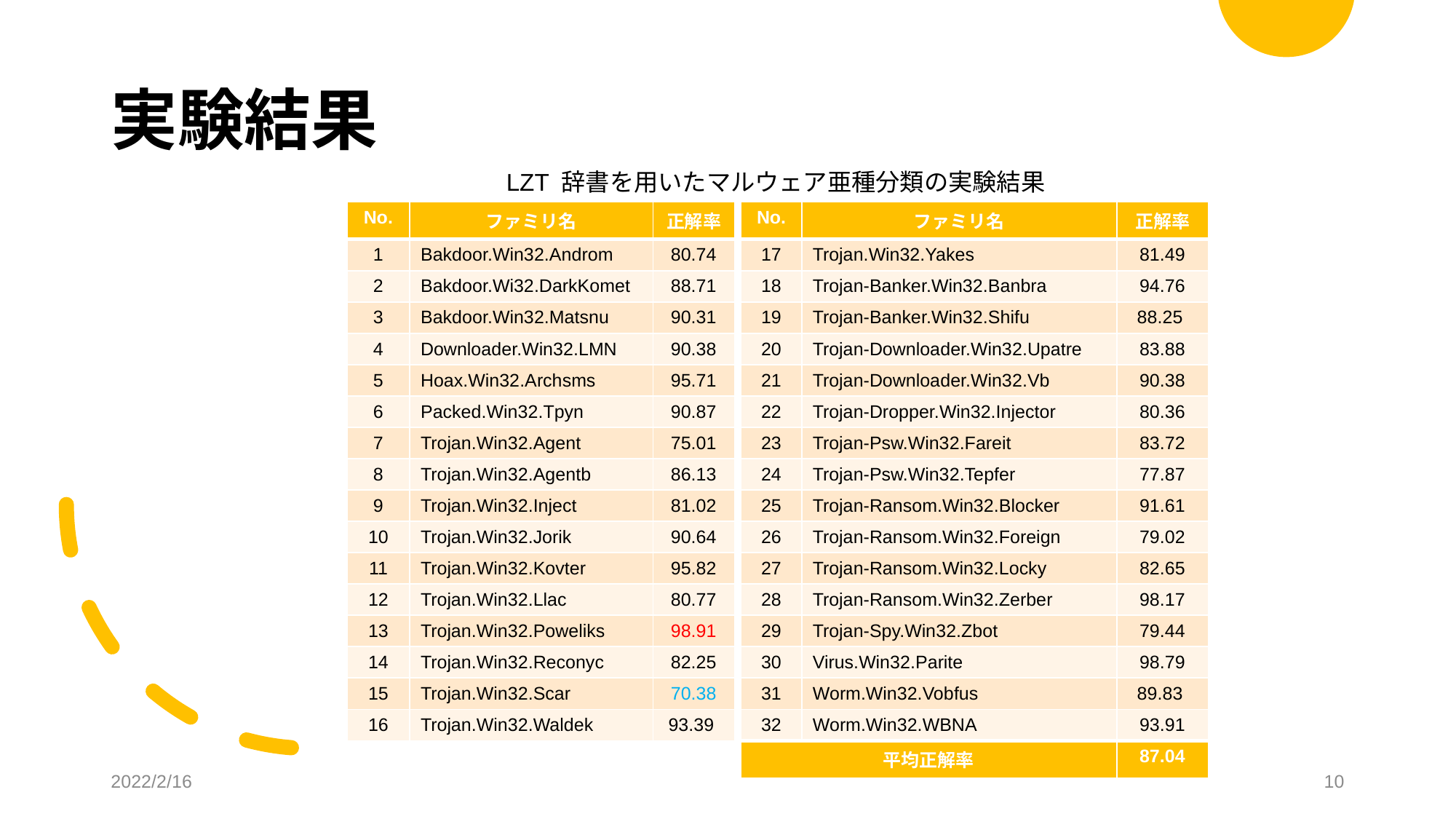

# 実験結果
LZT 辞書を用いたマルウェア亜種分類の実験結果
| No. | ファミリ名 | 正解率 |
| --- | --- | --- |
| 1 | Bakdoor.Win32.Androm | 80.74 |
| 2 | Bakdoor.Wi32.DarkKomet | 88.71 |
| 3 | Bakdoor.Win32.Matsnu | 90.31 |
| 4 | Downloader.Win32.LMN | 90.38 |
| 5 | Hoax.Win32.Archsms | 95.71 |
| 6 | Packed.Win32.Tpyn | 90.87 |
| 7 | Trojan.Win32.Agent | 75.01 |
| 8 | Trojan.Win32.Agentb | 86.13 |
| 9 | Trojan.Win32.Inject | 81.02 |
| 10 | Trojan.Win32.Jorik | 90.64 |
| 11 | Trojan.Win32.Kovter | 95.82 |
| 12 | Trojan.Win32.Llac | 80.77 |
| 13 | Trojan.Win32.Poweliks | 98.91 |
| 14 | Trojan.Win32.Reconyc | 82.25 |
| 15 | Trojan.Win32.Scar | 70.38 |
| 16 | Trojan.Win32.Waldek | 93.39 |
| No. | ファミリ名 | 正解率 |
| --- | --- | --- |
| 17 | Trojan.Win32.Yakes | 81.49 |
| 18 | Trojan-Banker.Win32.Banbra | 94.76 |
| 19 | Trojan-Banker.Win32.Shifu | 88.25 |
| 20 | Trojan-Downloader.Win32.Upatre | 83.88 |
| 21 | Trojan-Downloader.Win32.Vb | 90.38 |
| 22 | Trojan-Dropper.Win32.Injector | 80.36 |
| 23 | Trojan-Psw.Win32.Fareit | 83.72 |
| 24 | Trojan-Psw.Win32.Tepfer | 77.87 |
| 25 | Trojan-Ransom.Win32.Blocker | 91.61 |
| 26 | Trojan-Ransom.Win32.Foreign | 79.02 |
| 27 | Trojan-Ransom.Win32.Locky | 82.65 |
| 28 | Trojan-Ransom.Win32.Zerber | 98.17 |
| 29 | Trojan-Spy.Win32.Zbot | 79.44 |
| 30 | Virus.Win32.Parite | 98.79 |
| 31 | Worm.Win32.Vobfus | 89.83 |
| 32 | Worm.Win32.WBNA | 93.91 |
| 平均正解率 |  | 87.04 |

2022/2/16
10